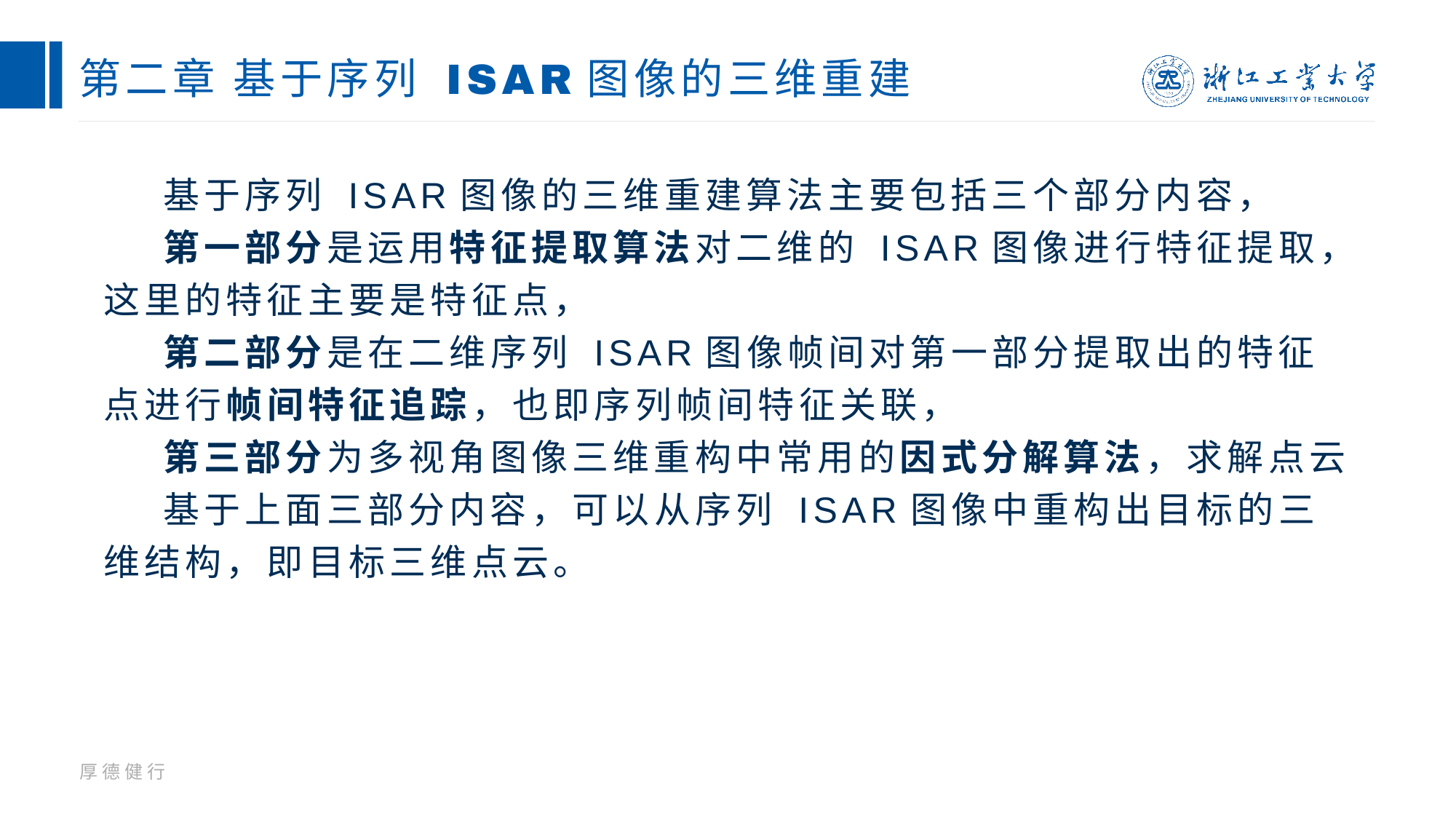

# 第二章 基于序列 ISAR图像的三维重建
    基于序列 ISAR图像的三维重建算法主要包括三个部分内容，
    第一部分是运用特征提取算法对二维的 ISAR图像进行特征提取，这里的特征主要是特征点，
    第二部分是在二维序列 ISAR图像帧间对第一部分提取出的特征点进行帧间特征追踪，也即序列帧间特征关联，
    第三部分为多视角图像三维重构中常用的因式分解算法，求解点云
    基于上面三部分内容，可以从序列 ISAR图像中重构出目标的三维结构，即目标三维点云。